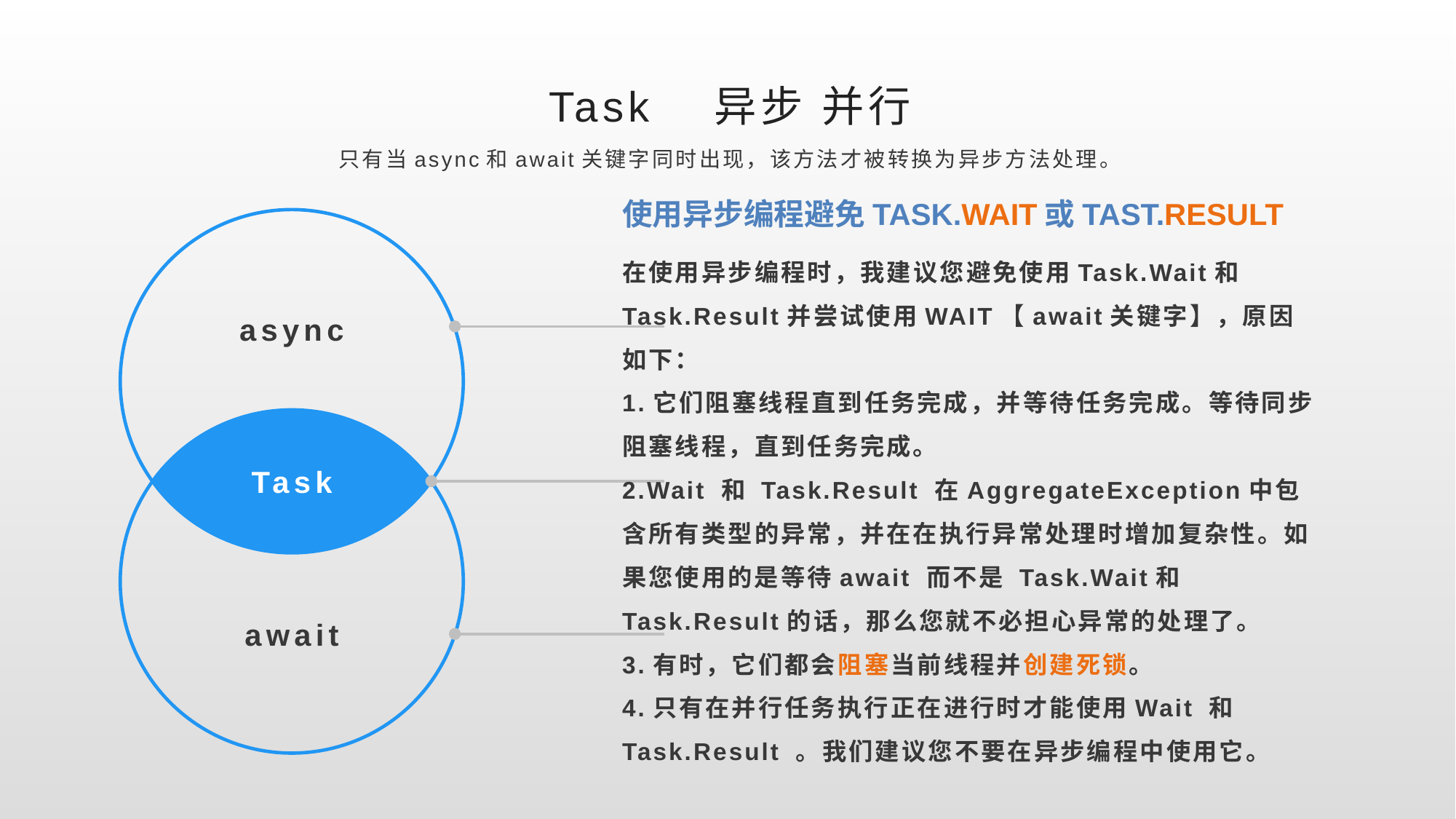

Task   异步 并行
只有当async和await关键字同时出现，该方法才被转换为异步方法处理。
使用异步编程避免TASK.WAIT或TAST.RESULT

async

在使用异步编程时，我建议您避免使用Task.Wait和Task.Result并尝试使用WAIT【await关键字】，原因如下：
1.它们阻塞线程直到任务完成，并等待任务完成。等待同步阻塞线程，直到任务完成。
2.Wait 和 Task.Result 在AggregateException中包含所有类型的异常，并在在执行异常处理时增加复杂性。如果您使用的是等待await 而不是 Task.Wait和Task.Result的话，那么您就不必担心异常的处理了。
3.有时，它们都会阻塞当前线程并创建死锁。
4.只有在并行任务执行正在进行时才能使用Wait 和Task.Result 。我们建议您不要在异步编程中使用它。

Task

await